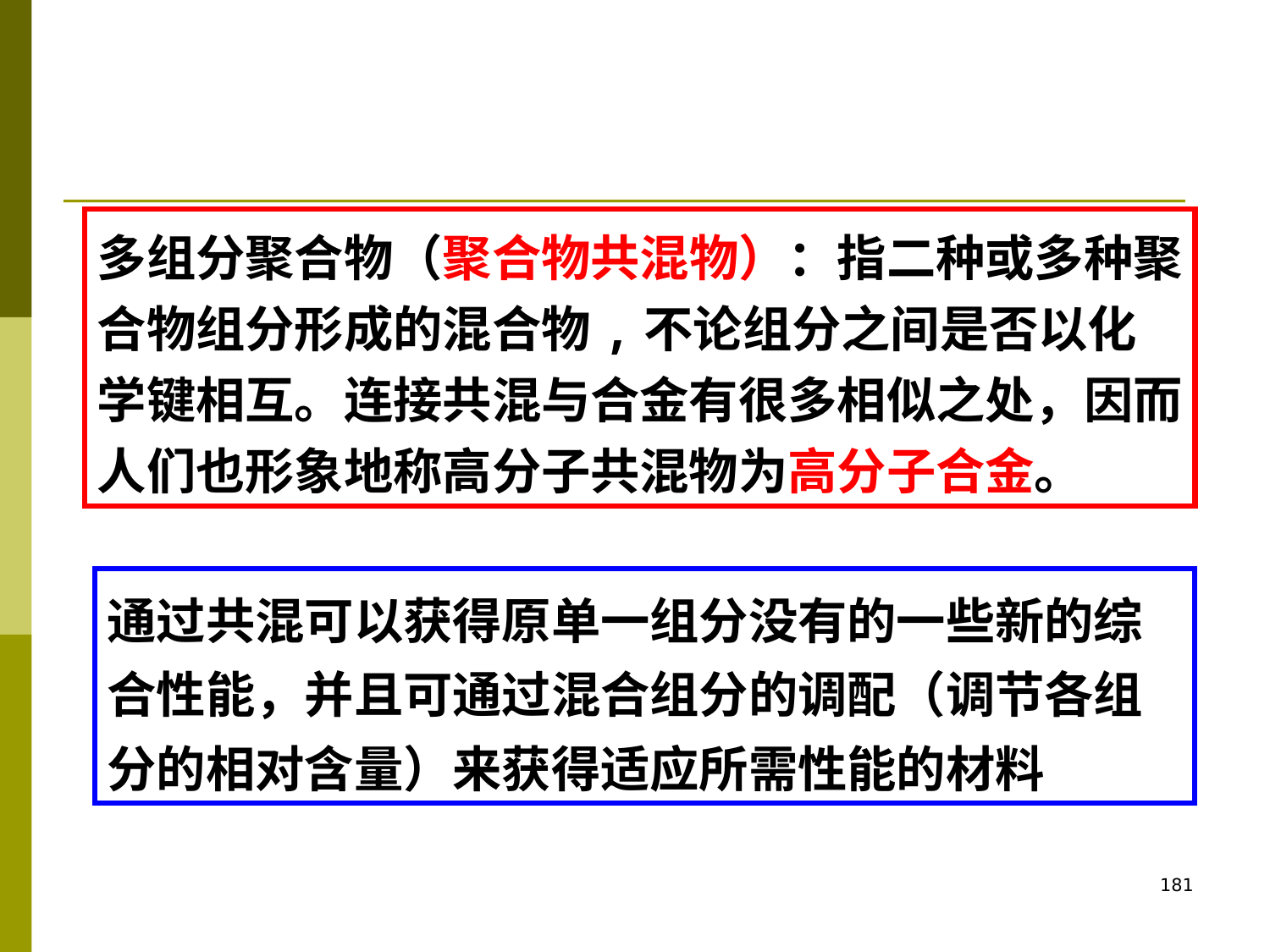

多组分聚合物（聚合物共混物）：指二种或多种聚合物组分形成的混合物,不论组分之间是否以化学键相互。连接共混与合金有很多相似之处，因而人们也形象地称高分子共混物为高分子合金。
通过共混可以获得原单一组分没有的一些新的综合性能，并且可通过混合组分的调配（调节各组分的相对含量）来获得适应所需性能的材料
181